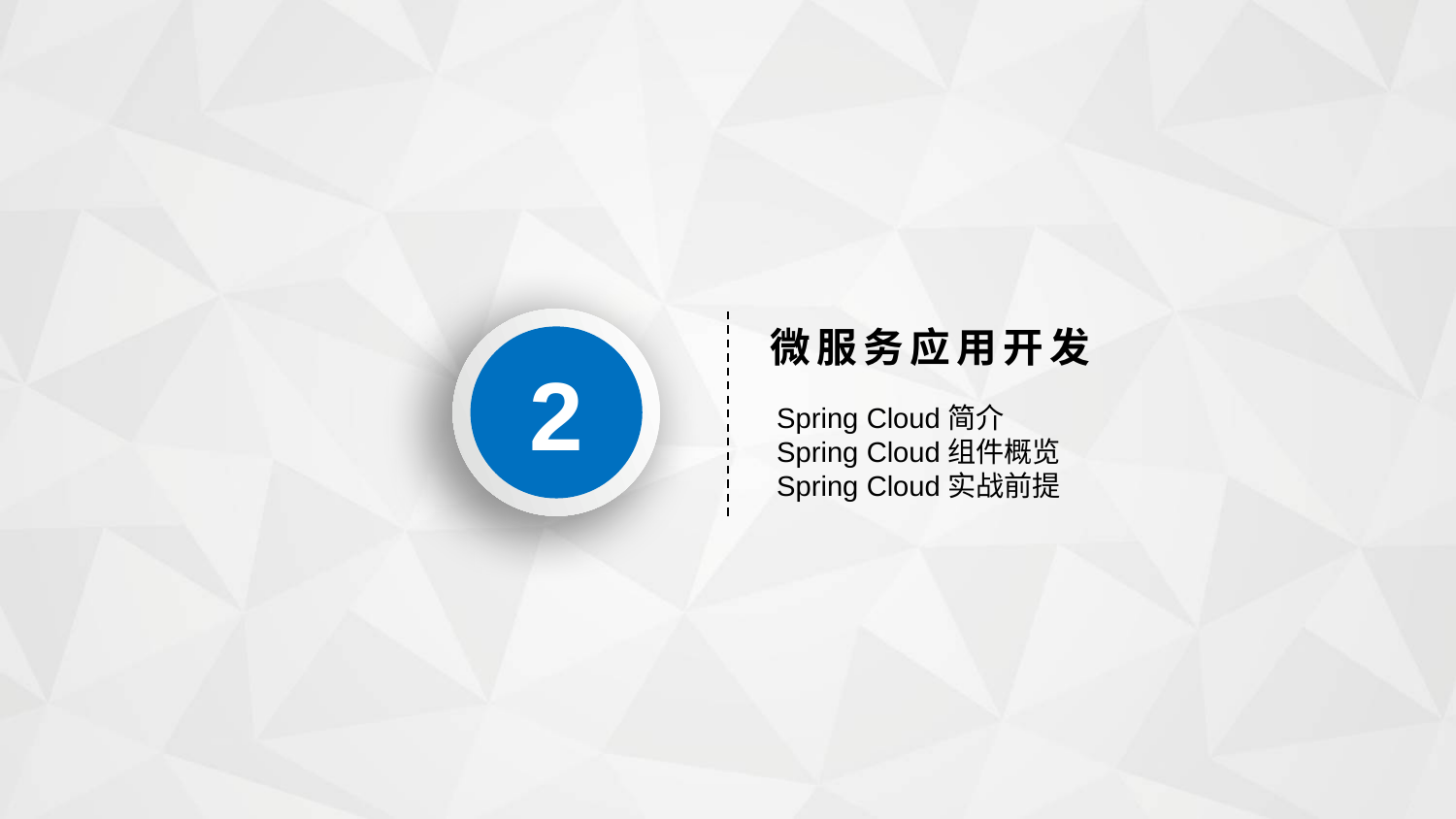

2
微服务应用开发
Spring Cloud简介
Spring Cloud组件概览
Spring Cloud实战前提